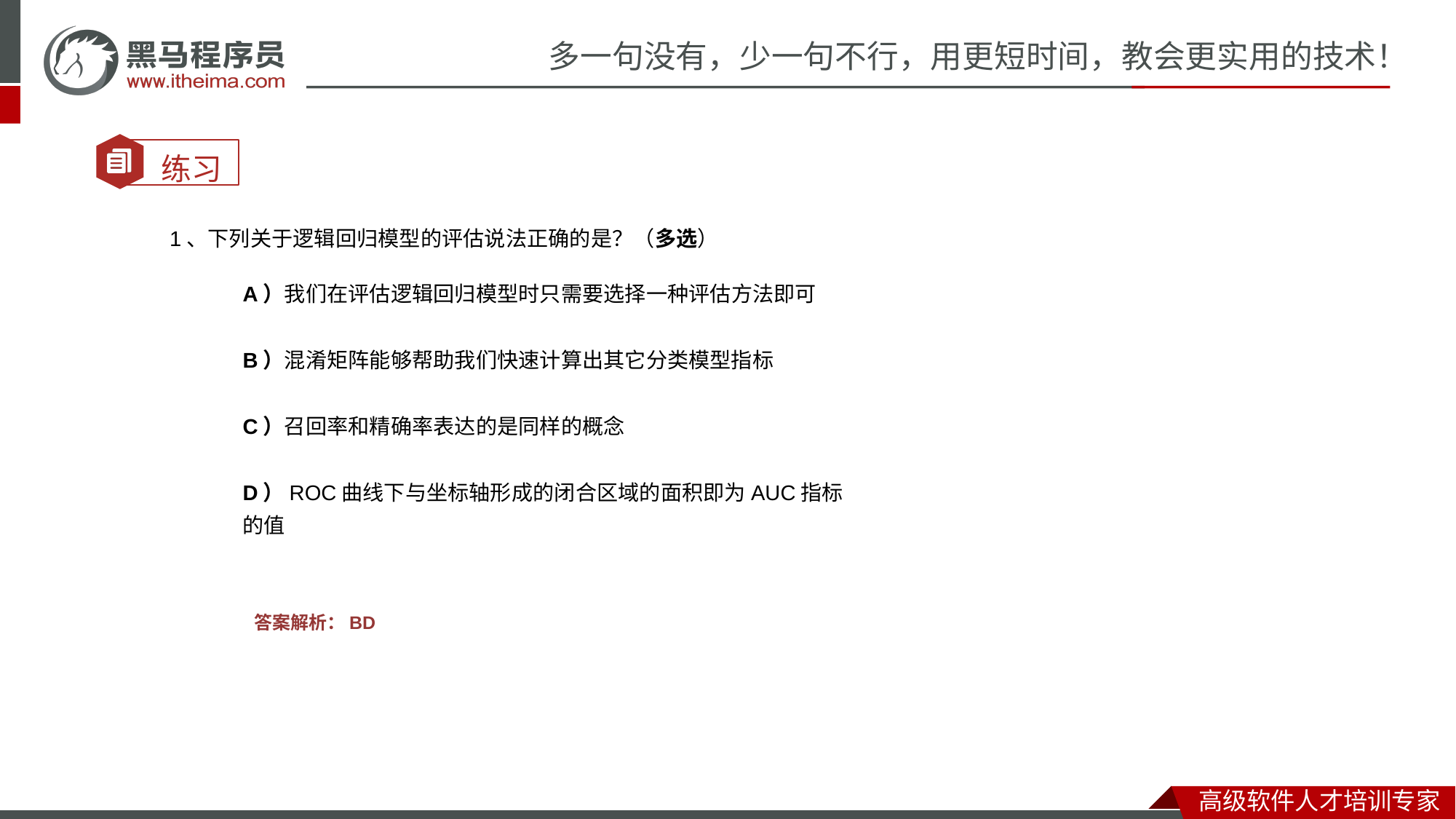

1、下列关于逻辑回归模型的评估说法正确的是？（多选）
A）我们在评估逻辑回归模型时只需要选择一种评估方法即可

B）混淆矩阵能够帮助我们快速计算出其它分类模型指标

C）召回率和精确率表达的是同样的概念

D）ROC曲线下与坐标轴形成的闭合区域的面积即为AUC指标的值
答案解析：BD